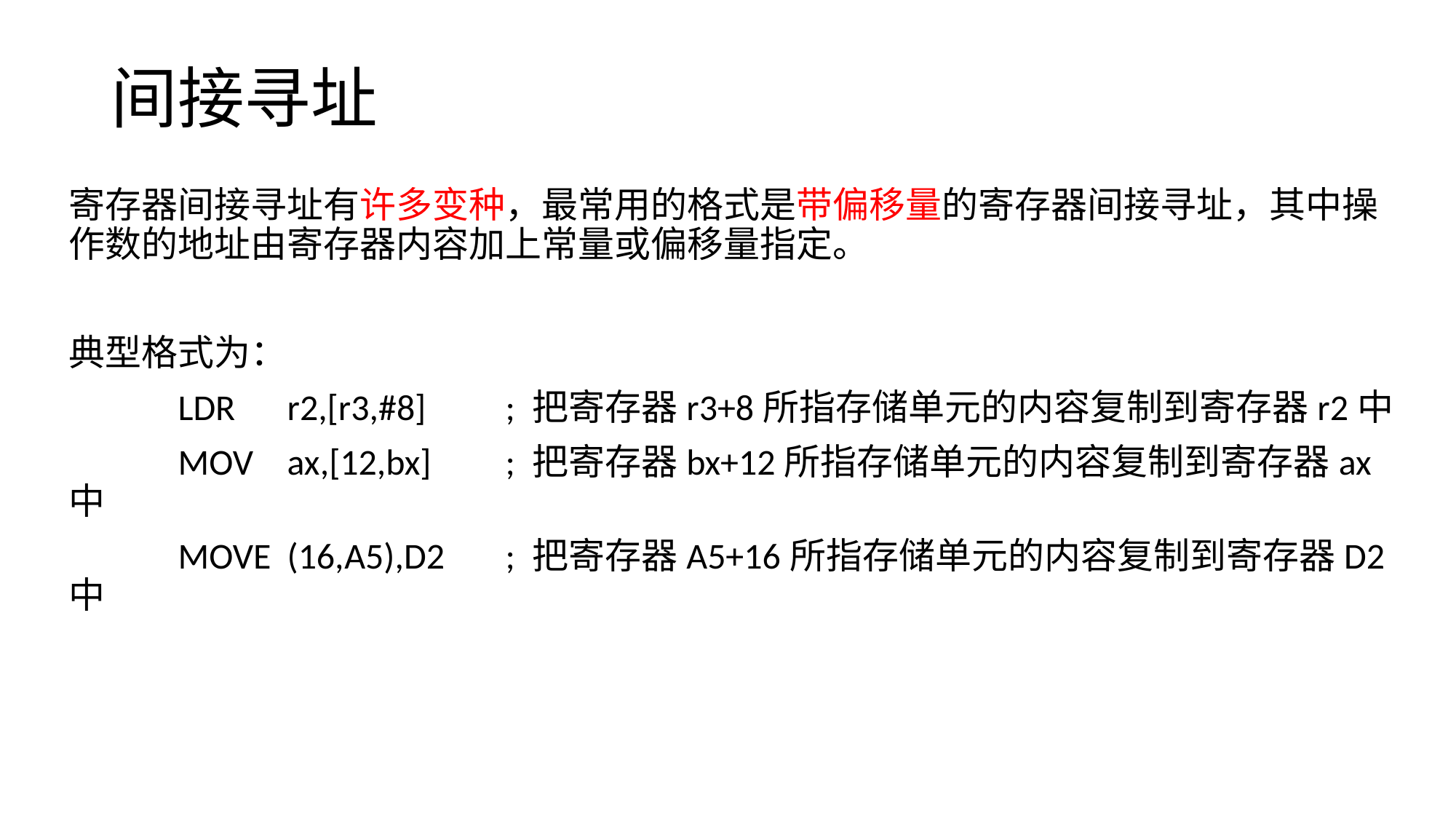

# 间接寻址
寄存器间接寻址有许多变种，最常用的格式是带偏移量的寄存器间接寻址，其中操作数的地址由寄存器内容加上常量或偏移量指定。

典型格式为：
	LDR 	r2,[r3,#8]	; 把寄存器r3+8所指存储单元的内容复制到寄存器r2中
	MOV	ax,[12,bx]	; 把寄存器bx+12所指存储单元的内容复制到寄存器ax中
	MOVE	(16,A5),D2	; 把寄存器A5+16所指存储单元的内容复制到寄存器D2中